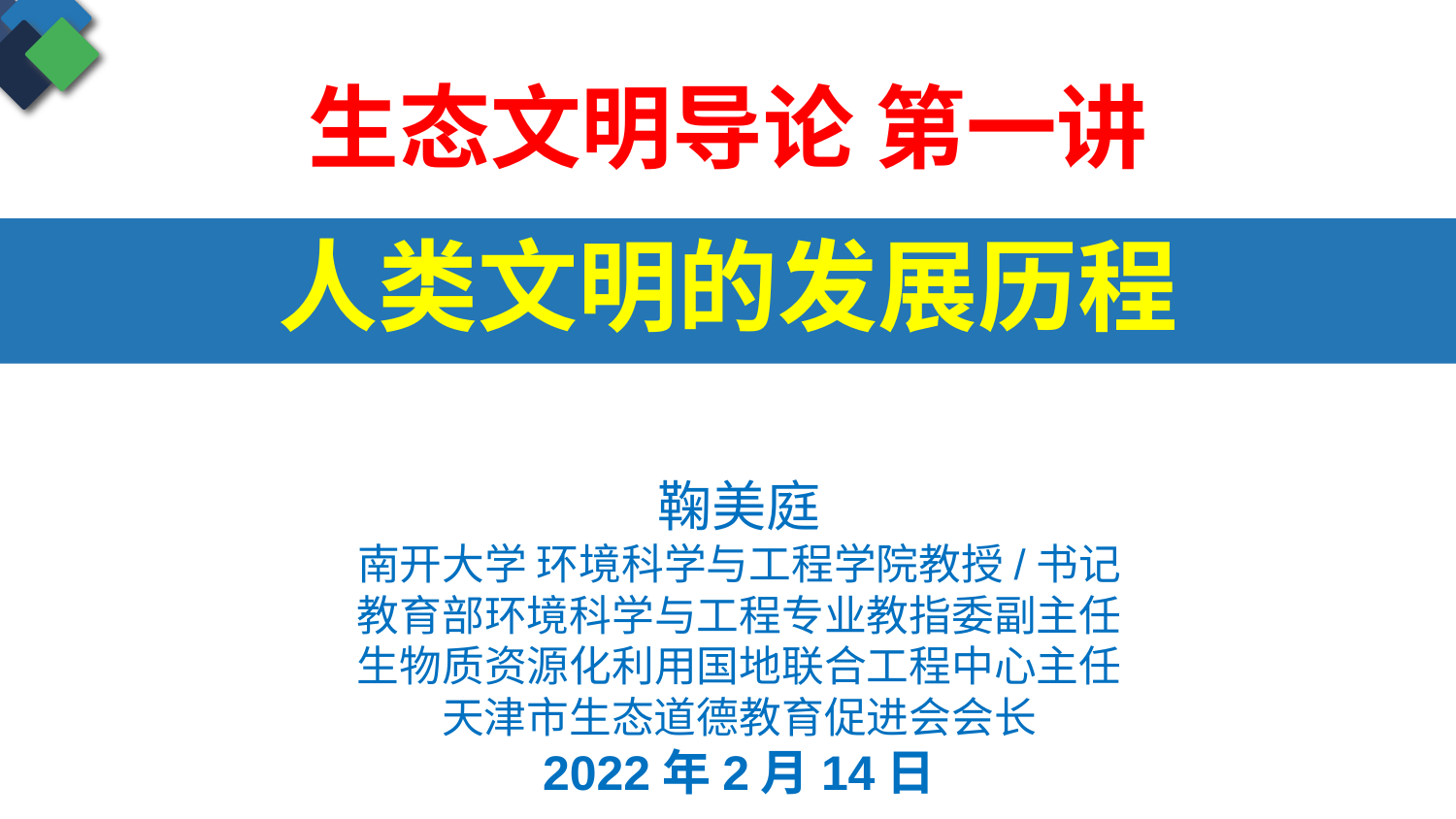

生态文明导论 第一讲
人类文明的发展历程
鞠美庭
南开大学 环境科学与工程学院教授/书记
教育部环境科学与工程专业教指委副主任
生物质资源化利用国地联合工程中心主任
天津市生态道德教育促进会会长
2022年2月14日